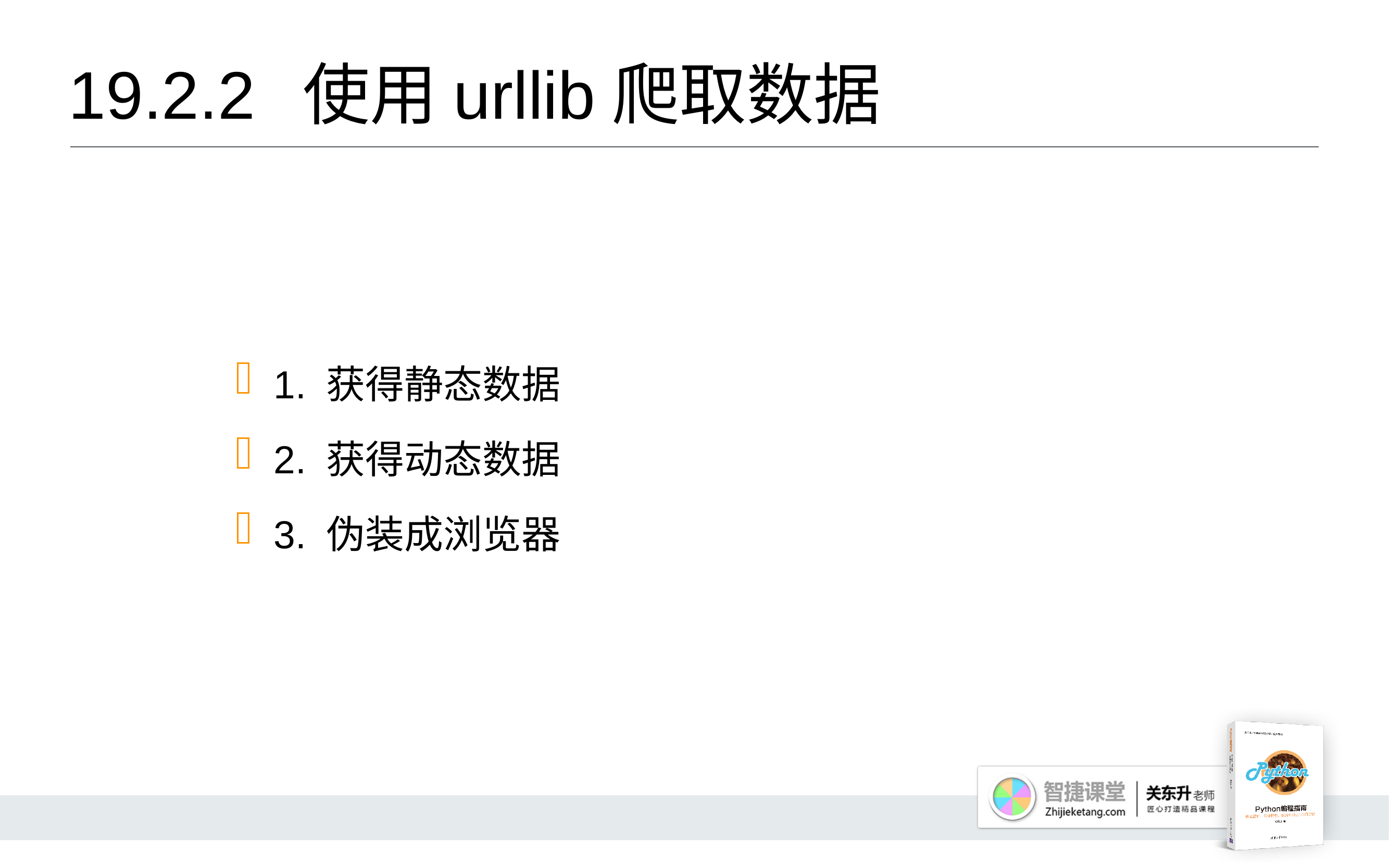

# 19.2.2 	使用urllib爬取数据
1. 获得静态数据
2. 获得动态数据
3. 伪装成浏览器